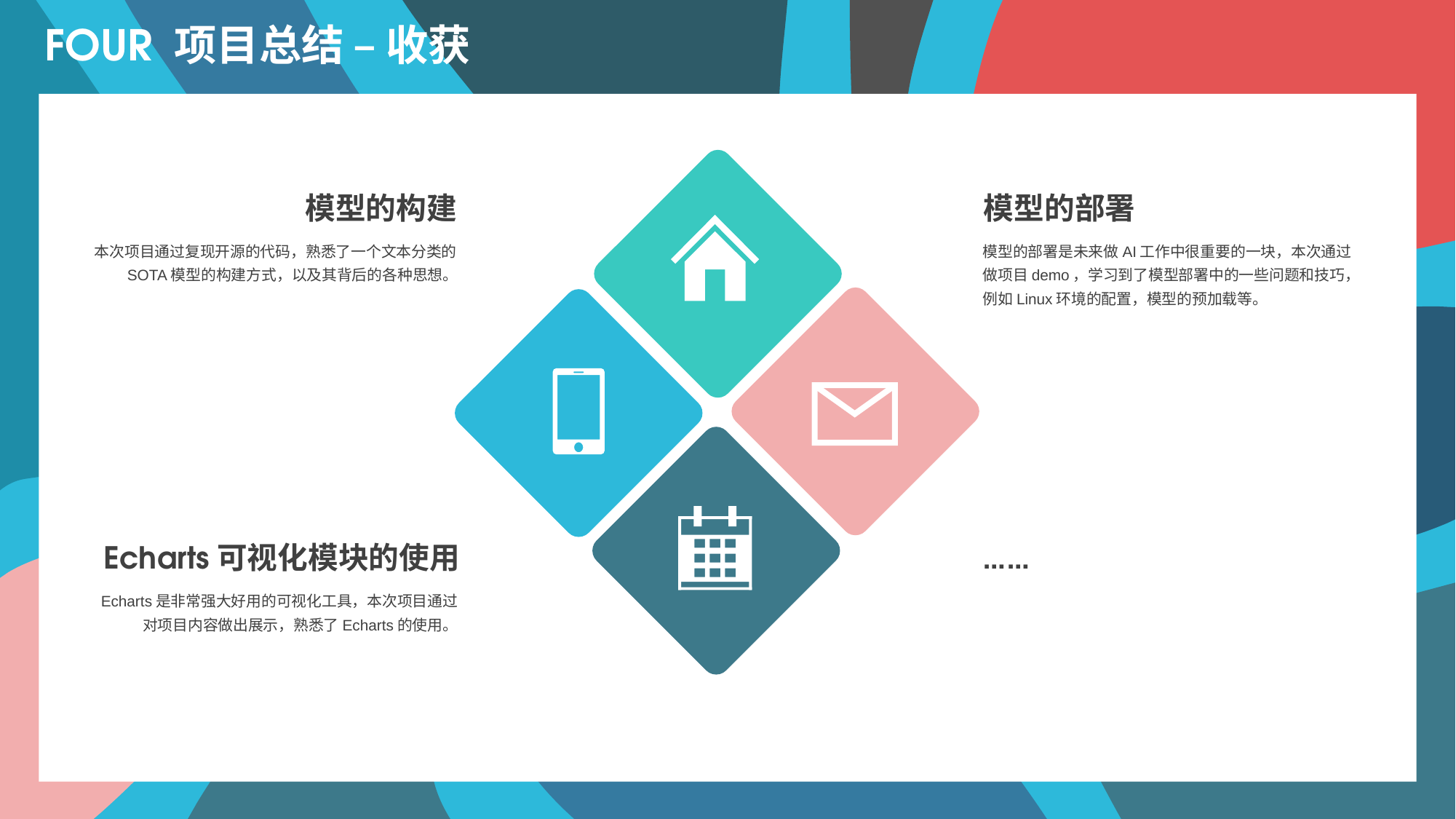

FOUR 项目总结 – 收获
模型的构建
模型的部署

本次项目通过复现开源的代码，熟悉了一个文本分类的SOTA模型的构建方式，以及其背后的各种思想。
模型的部署是未来做AI工作中很重要的一块，本次通过做项目demo，学习到了模型部署中的一些问题和技巧，例如Linux环境的配置，模型的预加载等。

Echarts可视化模块的使用
……
Echarts是非常强大好用的可视化工具，本次项目通过对项目内容做出展示，熟悉了Echarts的使用。